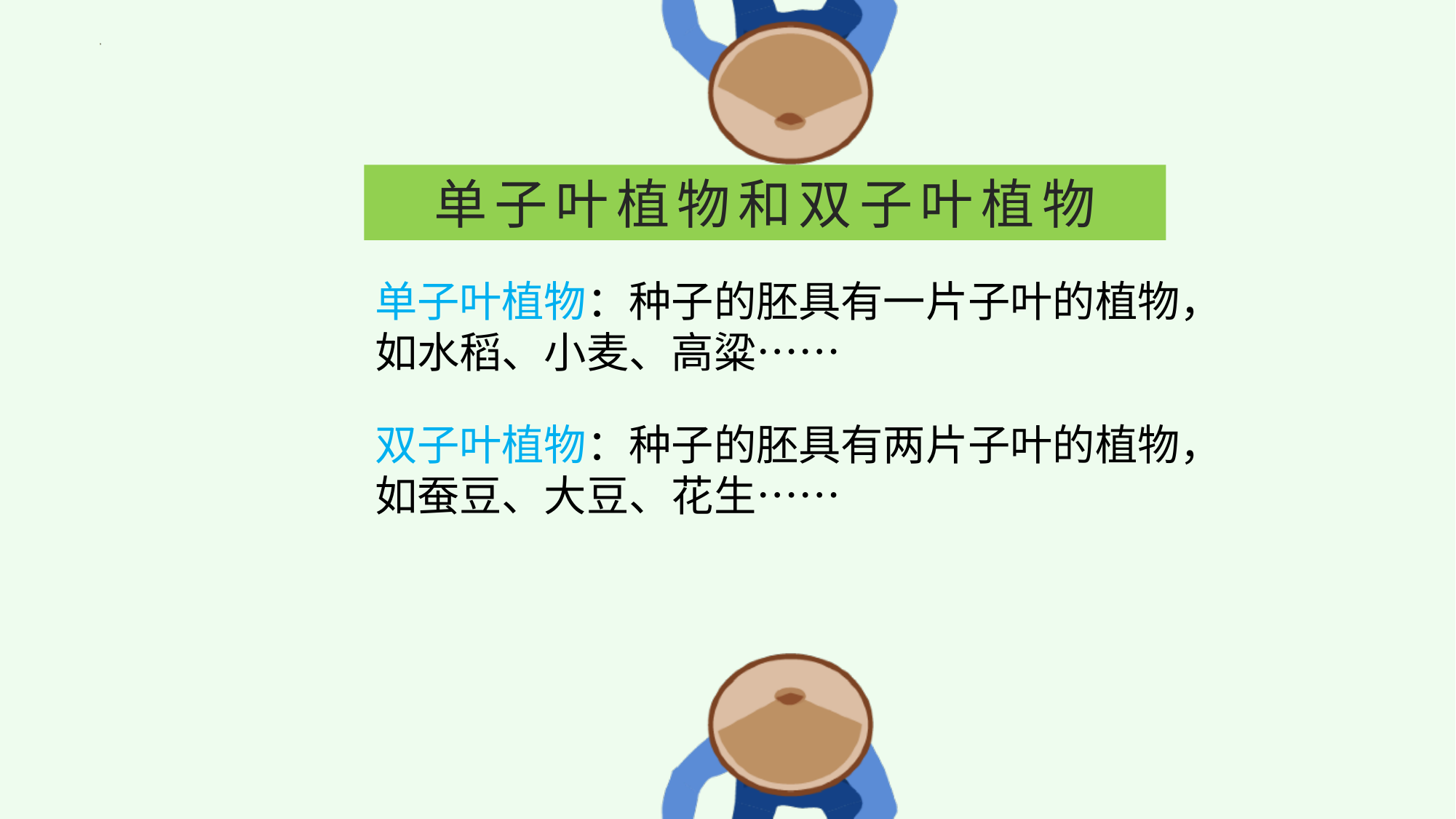

单子叶植物和双子叶植物
单子叶植物：种子的胚具有一片子叶的植物，如水稻、小麦、高粱……
双子叶植物：种子的胚具有两片子叶的植物，如蚕豆、大豆、花生……